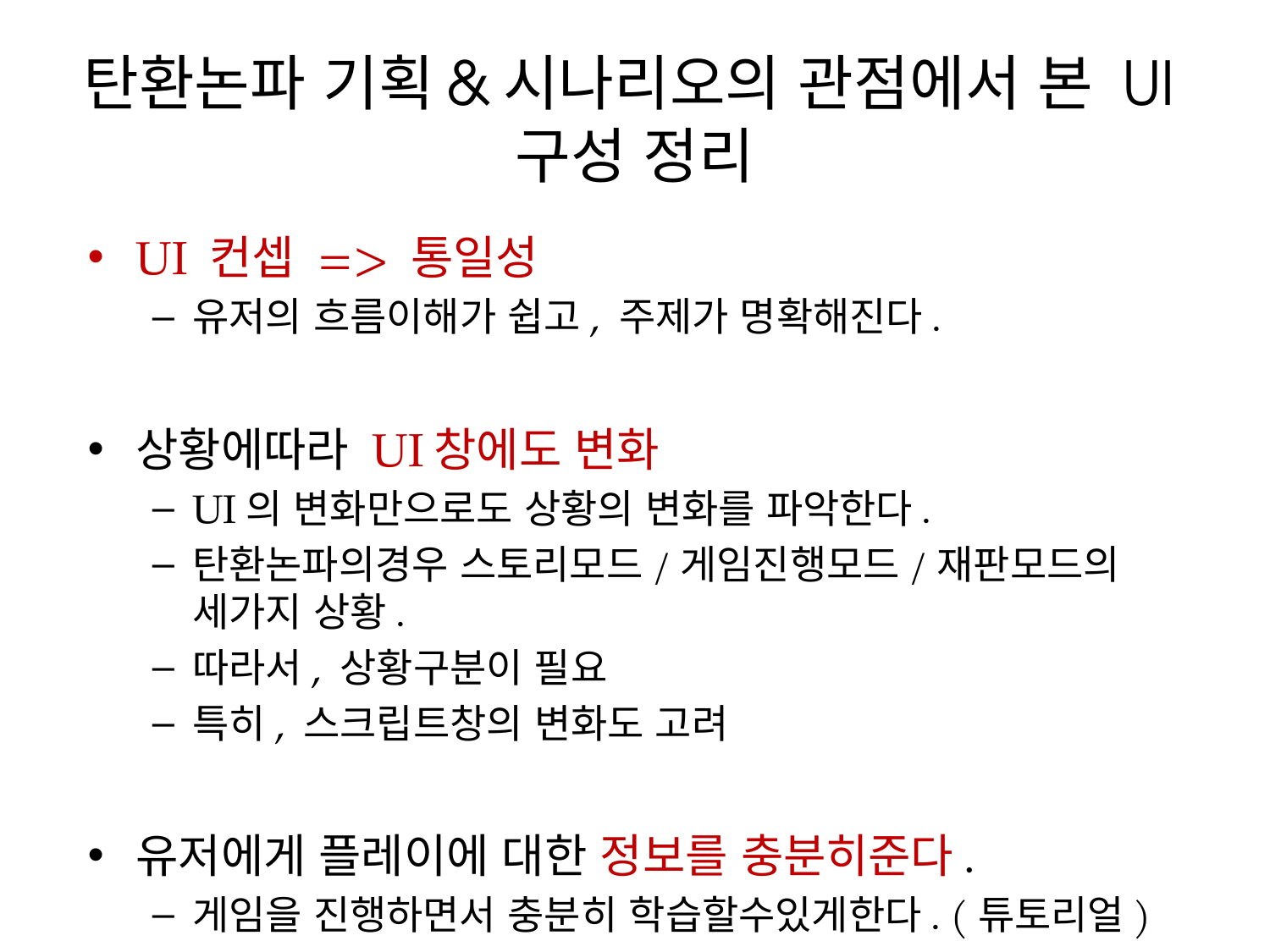

# 탄환논파 기획&시나리오의 관점에서 본 UI구성 정리
UI 컨셉 => 통일성
유저의 흐름이해가 쉽고, 주제가 명확해진다.

상황에따라 UI창에도 변화
UI의 변화만으로도 상황의 변화를 파악한다.
탄환논파의경우 스토리모드/게임진행모드/재판모드의 세가지 상황.
따라서, 상황구분이 필요
특히, 스크립트창의 변화도 고려

유저에게 플레이에 대한 정보를 충분히준다.
게임을 진행하면서 충분히 학습할수있게한다. (튜토리얼)